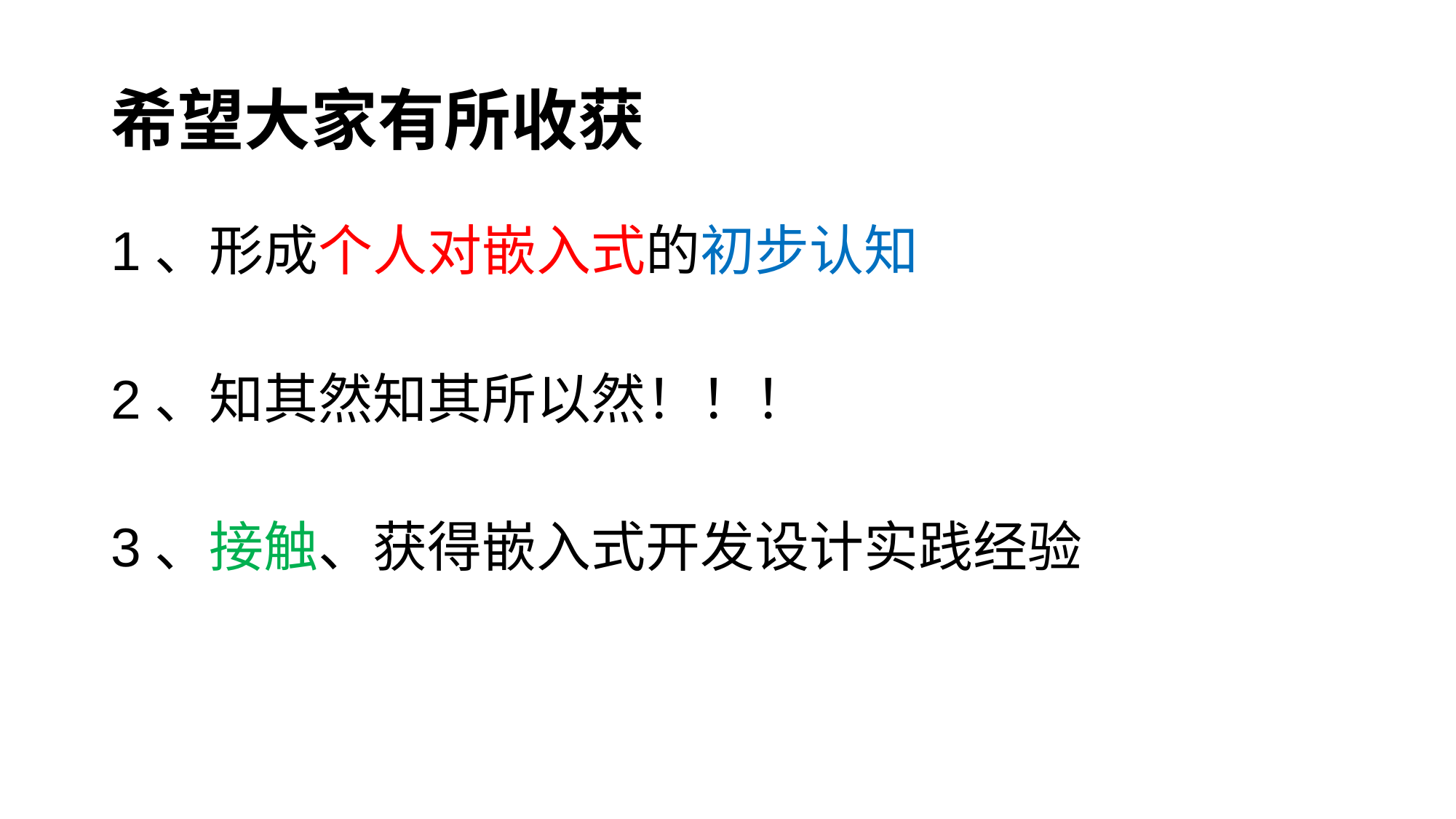

# 希望大家有所收获
1、形成个人对嵌入式的初步认知

2、知其然知其所以然！！！

3、接触、获得嵌入式开发设计实践经验